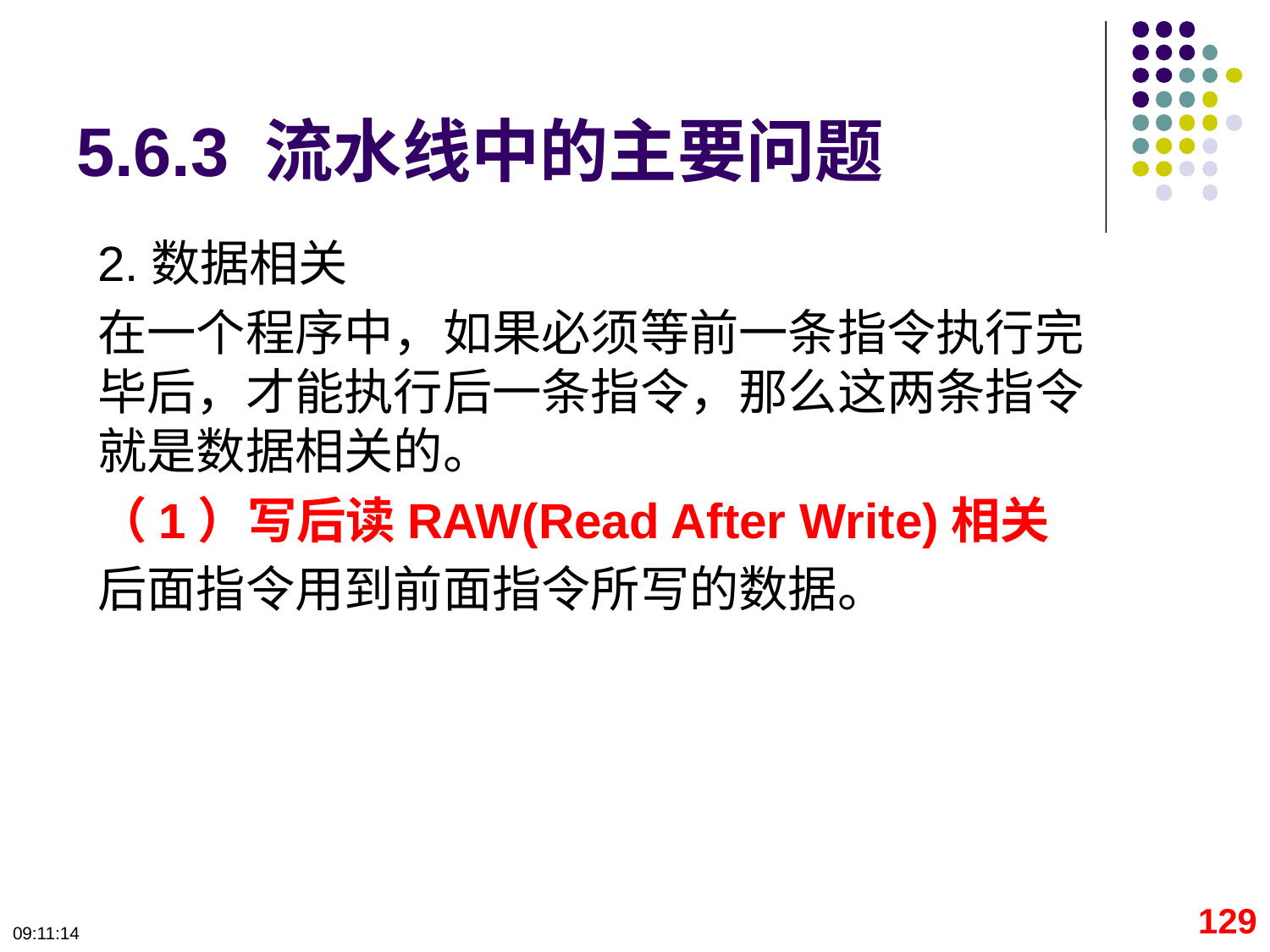

# 5.6.3 流水线中的主要问题
2.数据相关
在一个程序中，如果必须等前一条指令执行完毕后，才能执行后一条指令，那么这两条指令就是数据相关的。
（1）写后读RAW(Read After Write)相关
后面指令用到前面指令所写的数据。
129
09:11:14